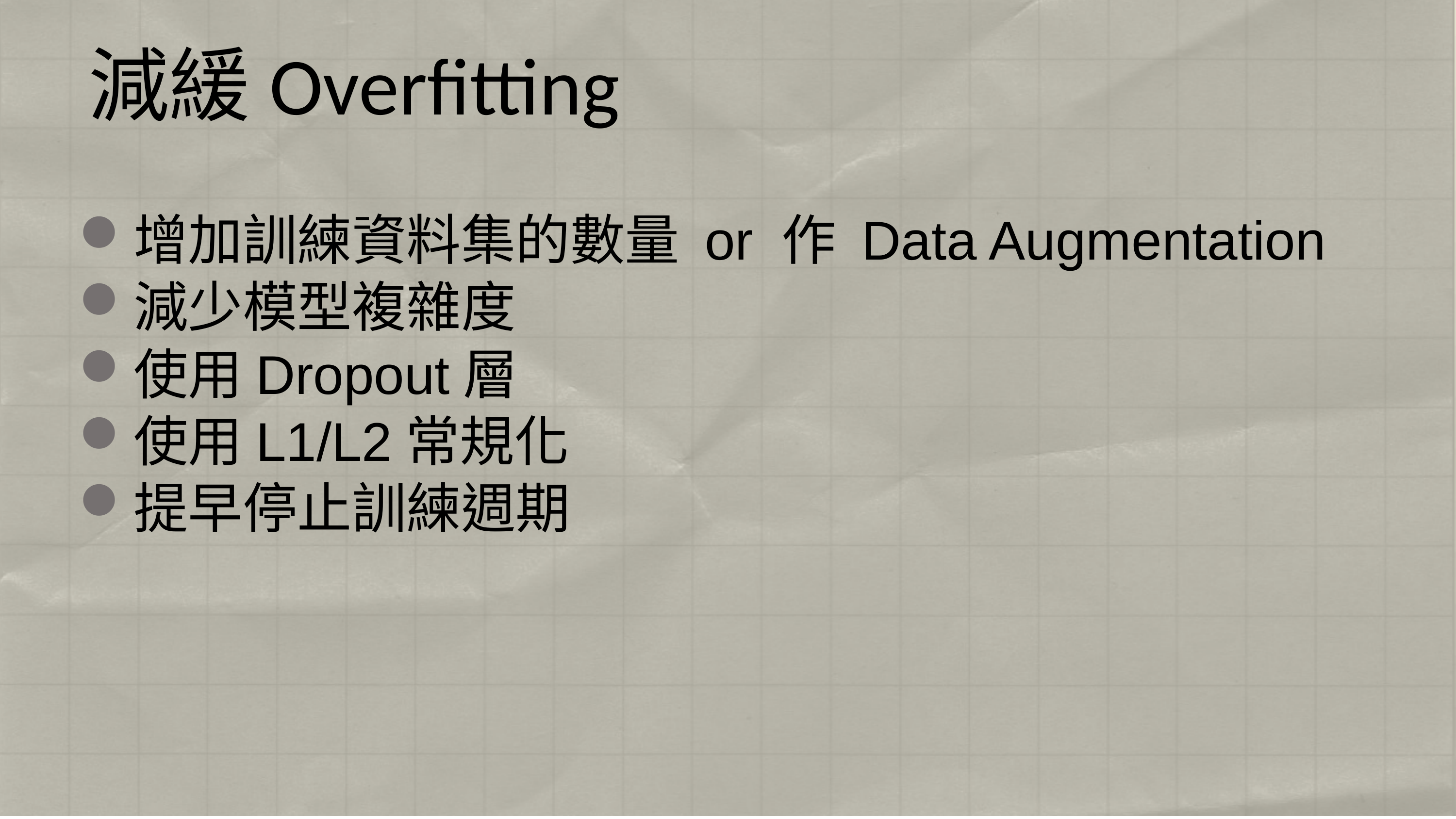

減緩Overfitting
增加訓練資料集的數量 or 作 Data Augmentation
減少模型複雜度
使用Dropout層
使用L1/L2常規化
提早停止訓練週期